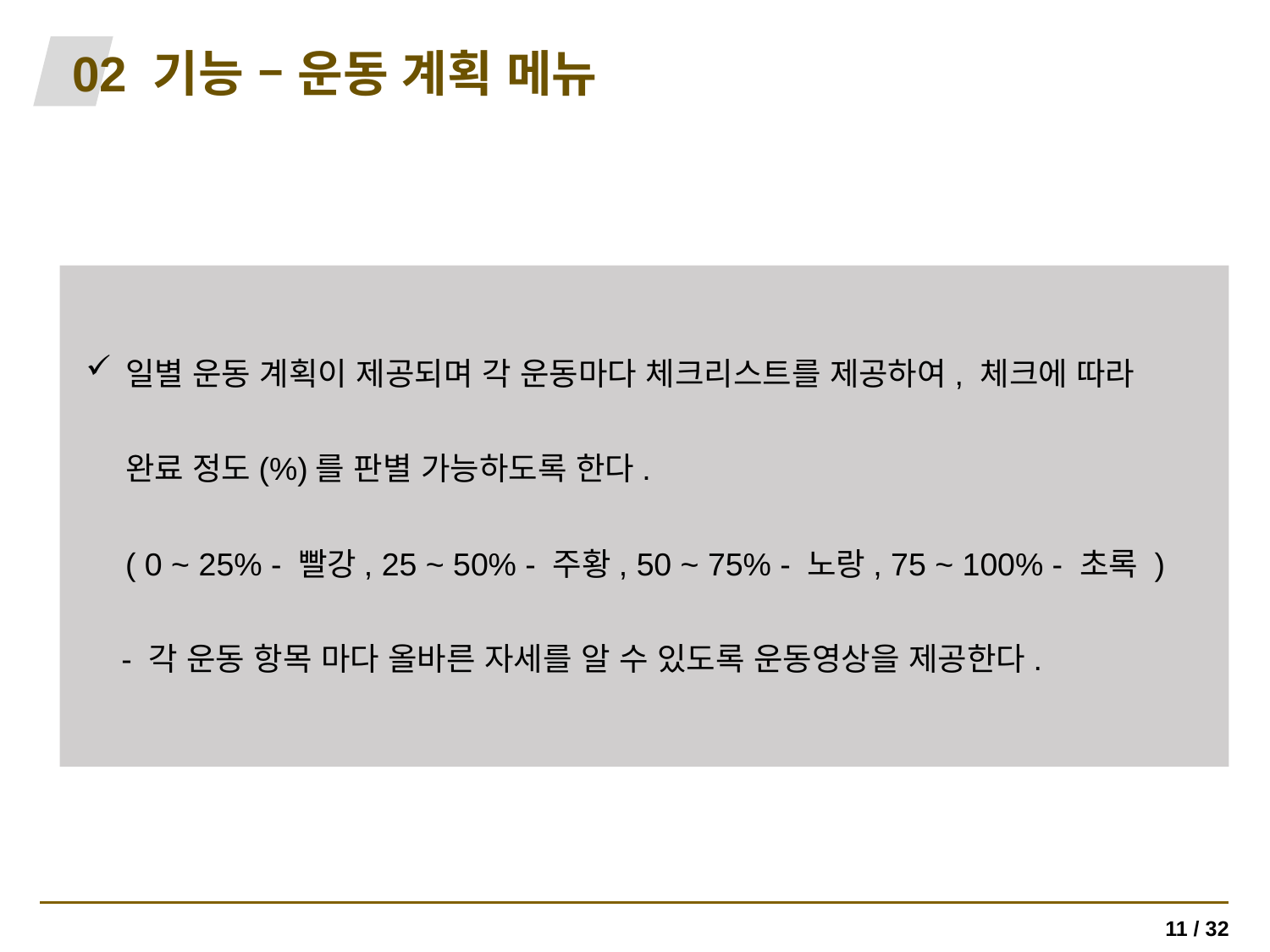

02 기능 – 운동 계획 메뉴

일별 운동 계획이 제공되며 각 운동마다 체크리스트를 제공하여, 체크에 따라 완료 정도(%)를 판별 가능하도록 한다.
( 0 ~ 25% - 빨강, 25 ~ 50% - 주황, 50 ~ 75% - 노랑, 75 ~ 100% - 초록 )
    - 각 운동 항목 마다 올바른 자세를 알 수 있도록 운동영상을 제공한다.
11 / 32